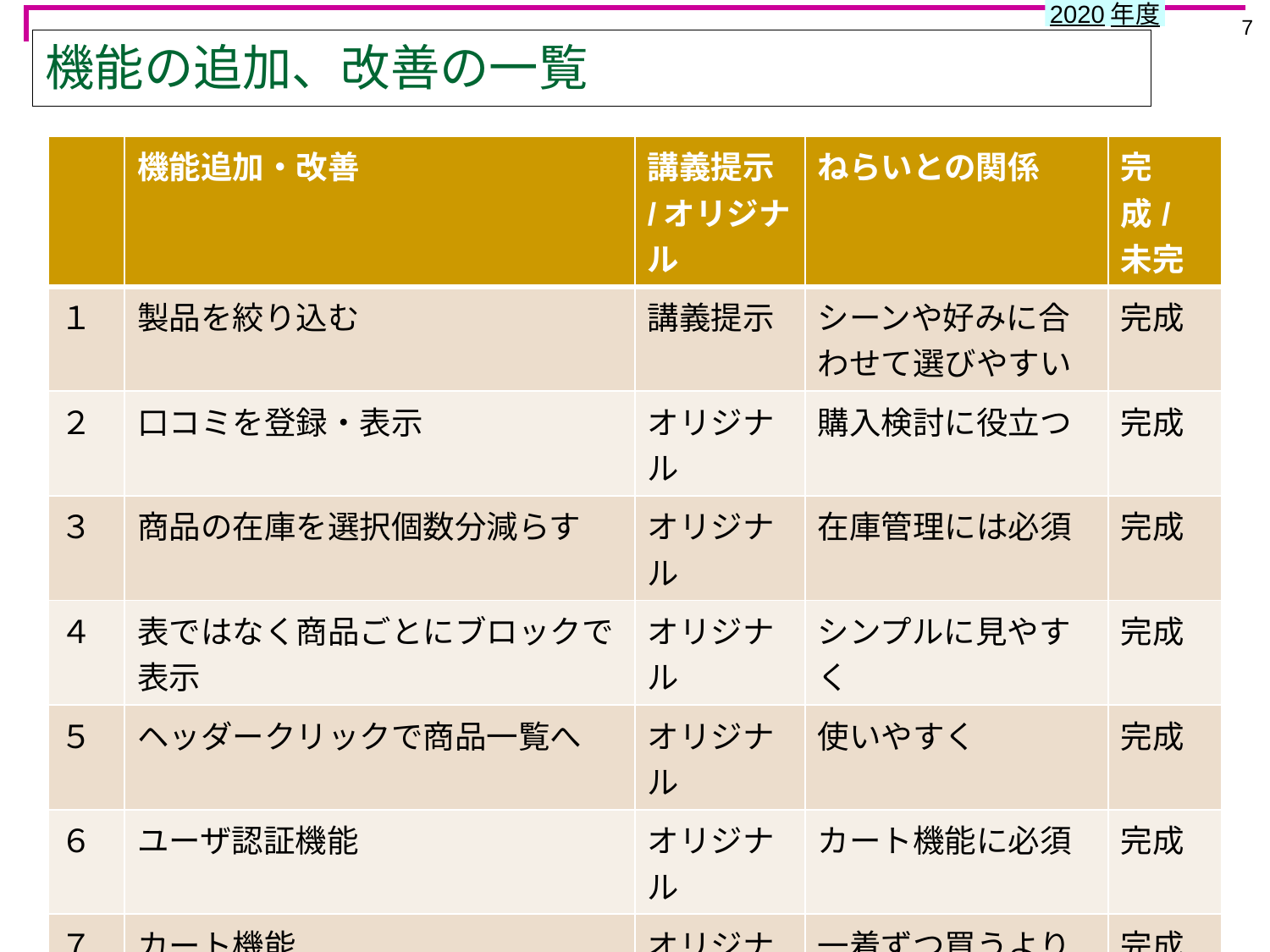

7
# 機能の追加、改善の一覧
|  | 機能追加・改善 | 講義提示/オリジナル | ねらいとの関係 | 完成/未完 |
| --- | --- | --- | --- | --- |
| １ | 製品を絞り込む | 講義提示 | シーンや好みに合わせて選びやすい | 完成 |
| ２ | 口コミを登録・表示 | オリジナル | 購入検討に役立つ | 完成 |
| ３ | 商品の在庫を選択個数分減らす | オリジナル | 在庫管理には必須 | 完成 |
| ４ | 表ではなく商品ごとにブロックで表示 | オリジナル | シンプルに見やすく | 完成 |
| ５ | ヘッダークリックで商品一覧へ | オリジナル | 使いやすく | 完成 |
| ６ | ユーザ認証機能 | オリジナル | カート機能に必須 | 完成 |
| ７ | カート機能 | オリジナル | 一着ずつ買うより格段に便利 | 完成 |
| 8 | 複数着一気に購入可能 | オリジナル | パンツを一枚だけ買うことはまずない | 完成 |
| 9 | 合計購入金額計算 | オリジナル | 計算しないと不親切 | 完成 |